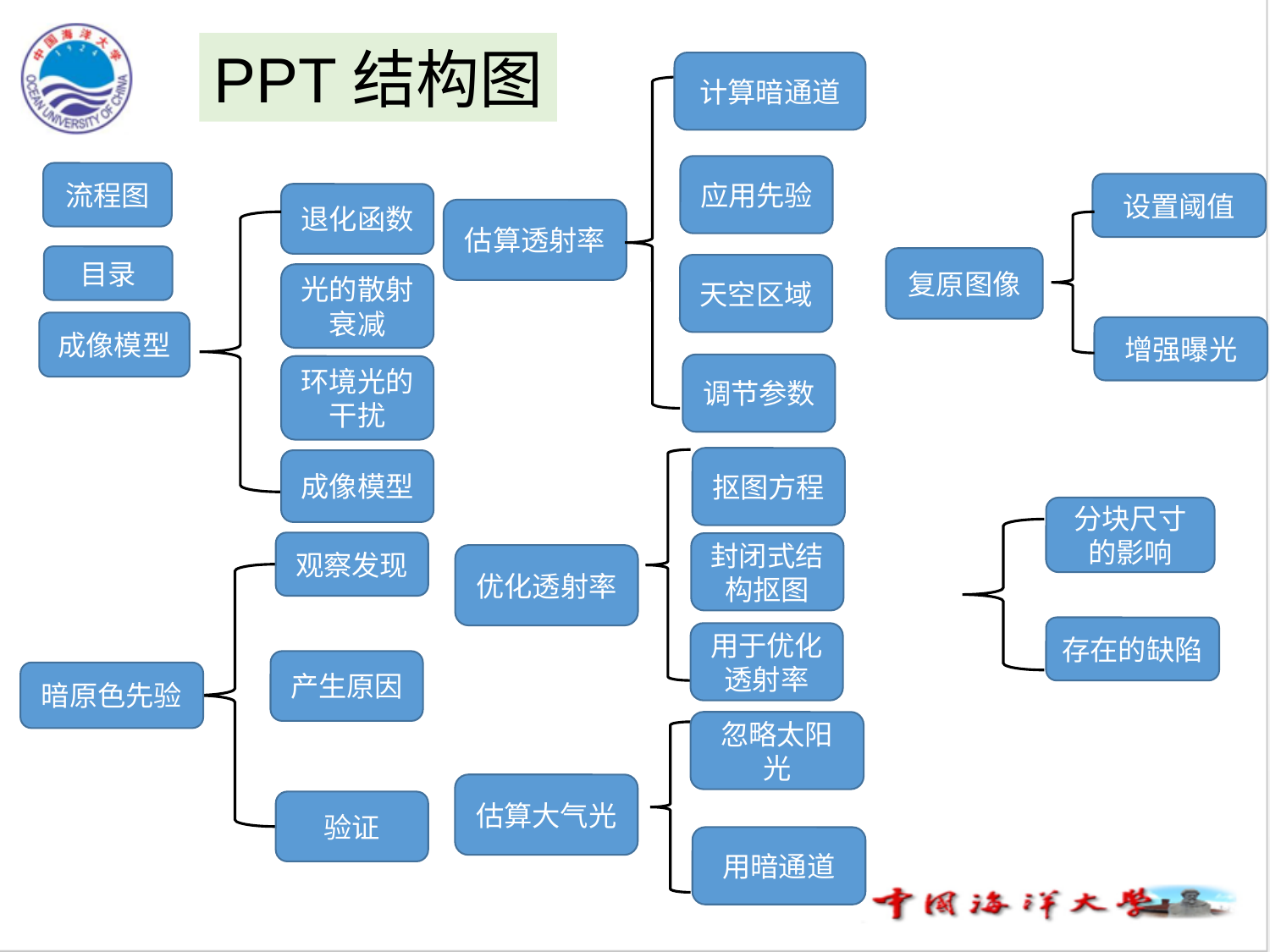

PPT结构图
计算暗通道

应用先验
流程图
设置阈值
退化函数
估算透射率

目录
复原图像
天空区域
光的散射衰减
成像模型
增强曝光
调节参数
环境光的干扰
抠图方程

成像模型
分块尺寸的影响

观察发现
封闭式结构抠图
优化透射率

存在的缺陷
用于优化透射率
产生原因
暗原色先验
忽略太阳光

估算大气光
验证
用暗通道